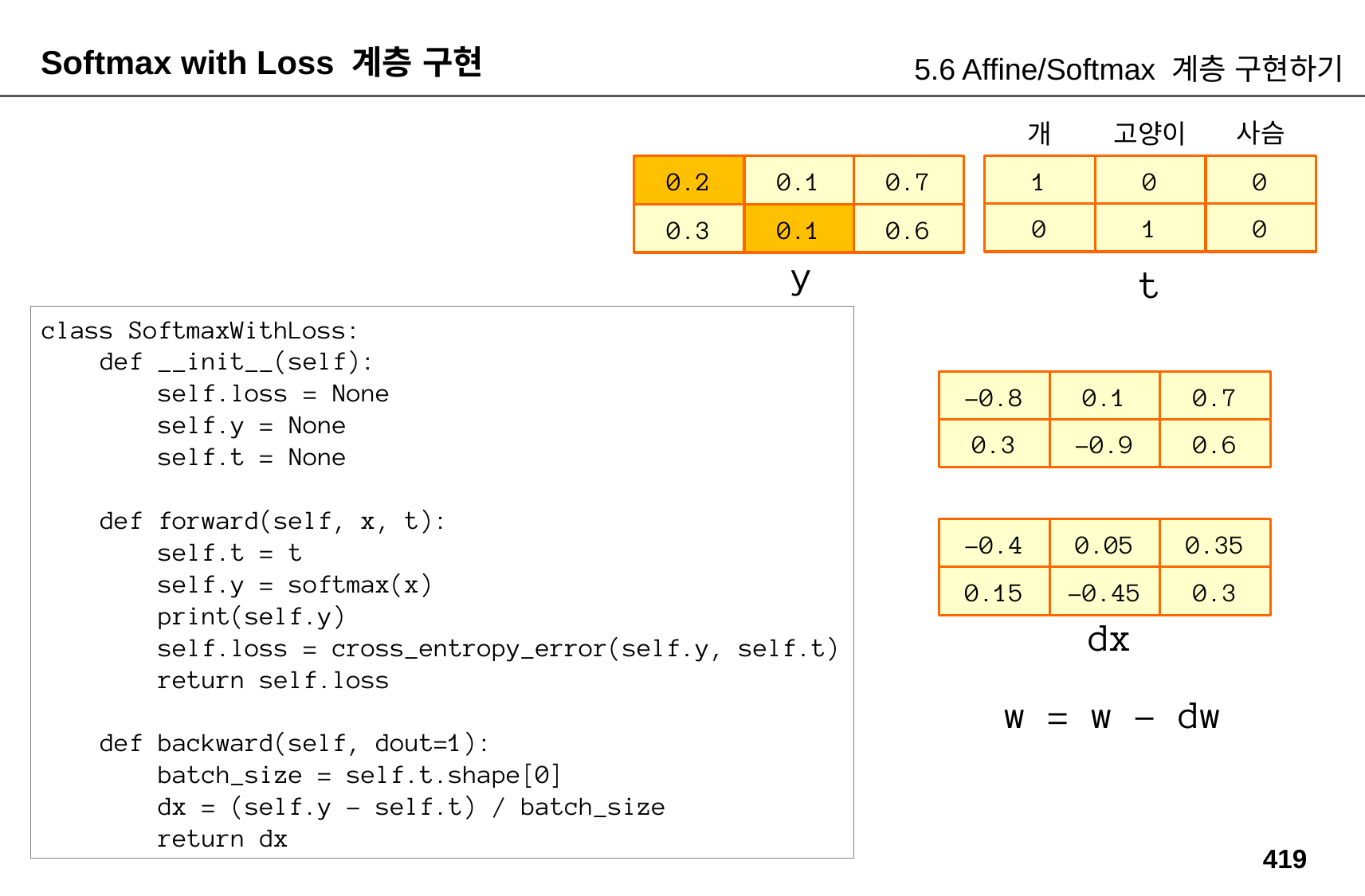

Softmax with Loss 계층 구현
5.6 Affine/Softmax 계층 구현하기
사슴
개
고양이
0.2
0.1
0.7
1
0
0
0
1
0
0.3
0.1
0.6
y
t
class SoftmaxWithLoss:
    def __init__(self):
        self.loss = None
        self.y = None
        self.t = None

    def forward(self, x, t):
        self.t = t
        self.y = softmax(x)
        print(self.y)
        self.loss = cross_entropy_error(self.y, self.t)
        return self.loss

    def backward(self, dout=1):
        batch_size = self.t.shape[0]
        dx = (self.y - self.t) / batch_size
        return dx
-0.8
0.1
0.7
0.3
-0.9
0.6
-0.4
0.05
0.35
0.15
-0.45
0.3
dx
w = w - dw